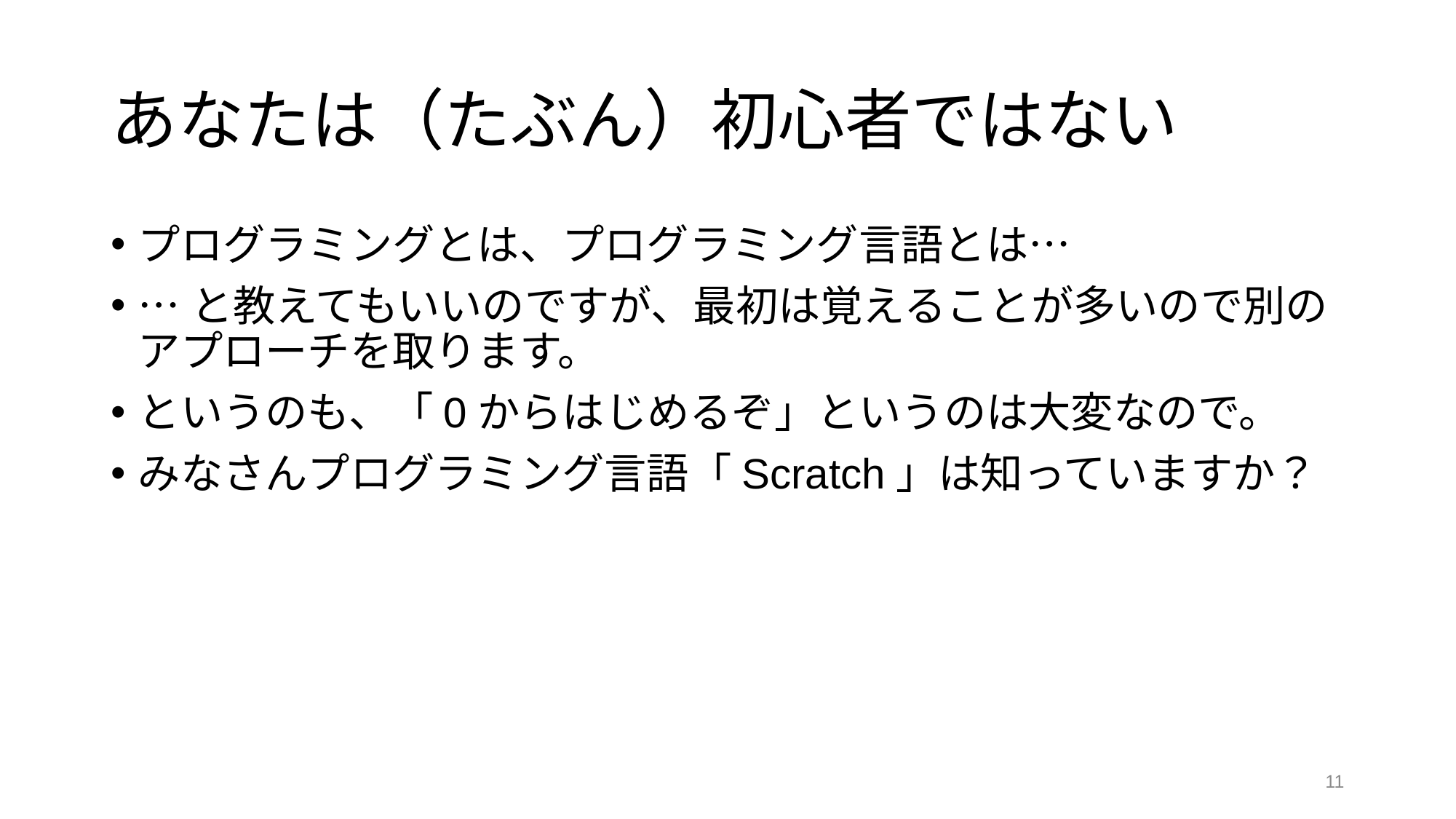

# あなたは（たぶん）初心者ではない
プログラミングとは、プログラミング言語とは…
…と教えてもいいのですが、最初は覚えることが多いので別のアプローチを取ります。
というのも、「0からはじめるぞ」というのは大変なので。
みなさんプログラミング言語「Scratch」は知っていますか？
11